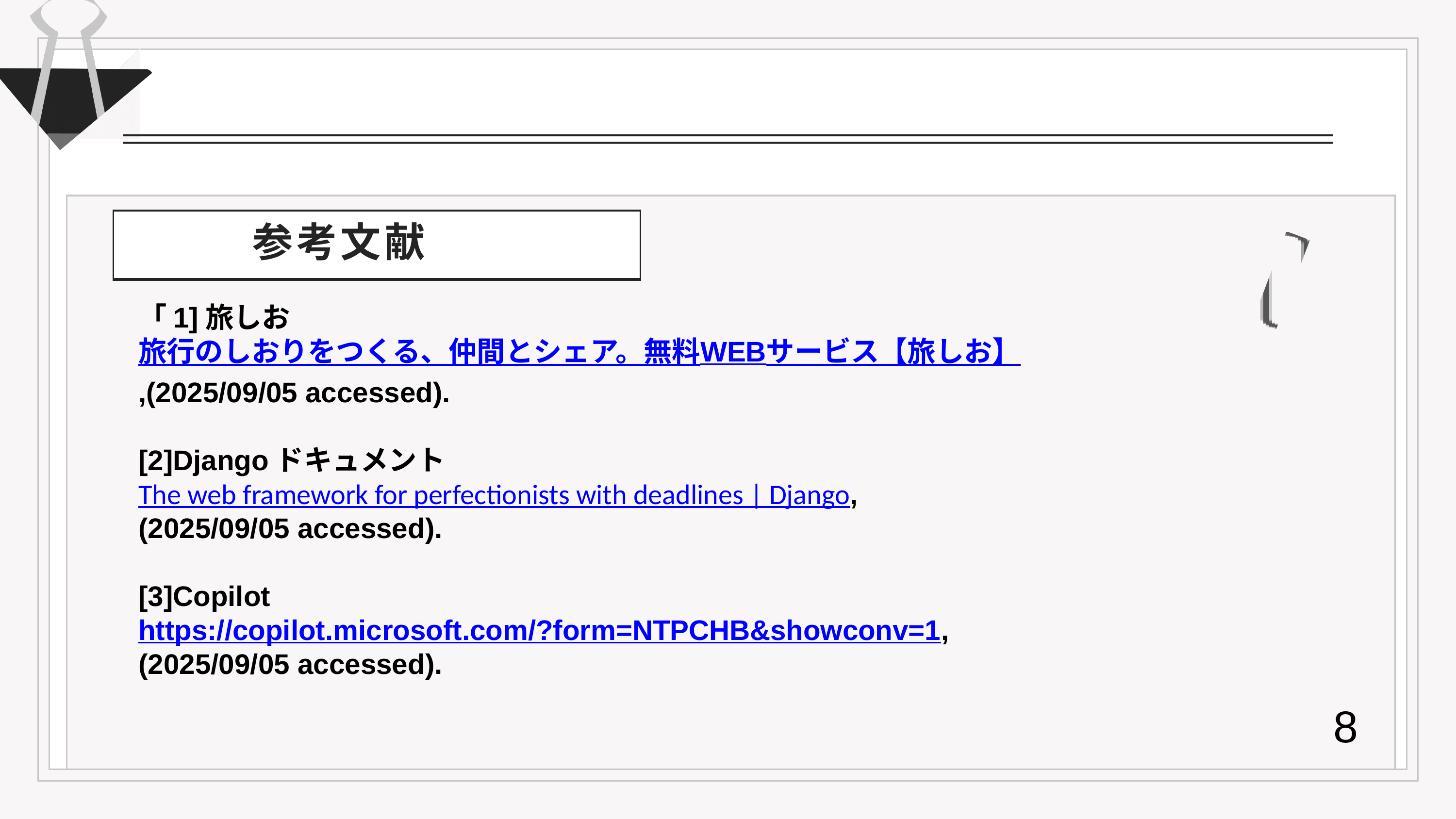

参考文献

「1]旅しお
旅行のしおりをつくる、仲間とシェア。無料WEBサービス【旅しお】
,(2025/09/05 accessed).

[2]Djangoドキュメント
The web framework for perfectionists with deadlines | Django,
(2025/09/05 accessed).

[3]Copilot
https://copilot.microsoft.com/?form=NTPCHB&showconv=1,
(2025/09/05 accessed).

8